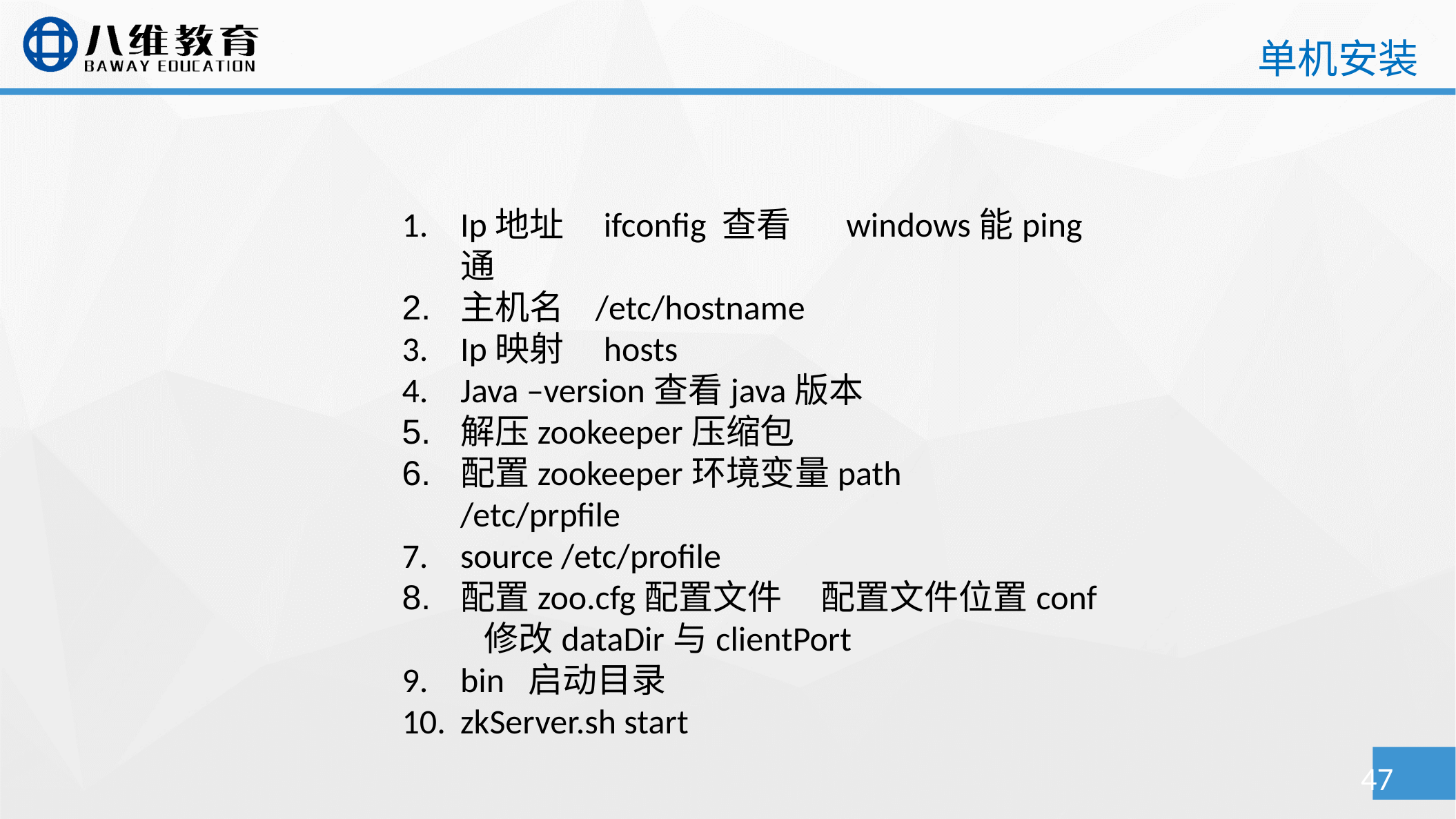

单机安装
Ip地址    ifconfig 查看      windows能ping通
主机名   /etc/hostname
Ip映射    hosts
Java –version查看java版本
解压zookeeper压缩包
配置zookeeper环境变量path        /etc/prpfile
source /etc/profile
配置zoo.cfg配置文件     配置文件位置conf    修改dataDir与clientPort
bin  启动目录
zkServer.sh start